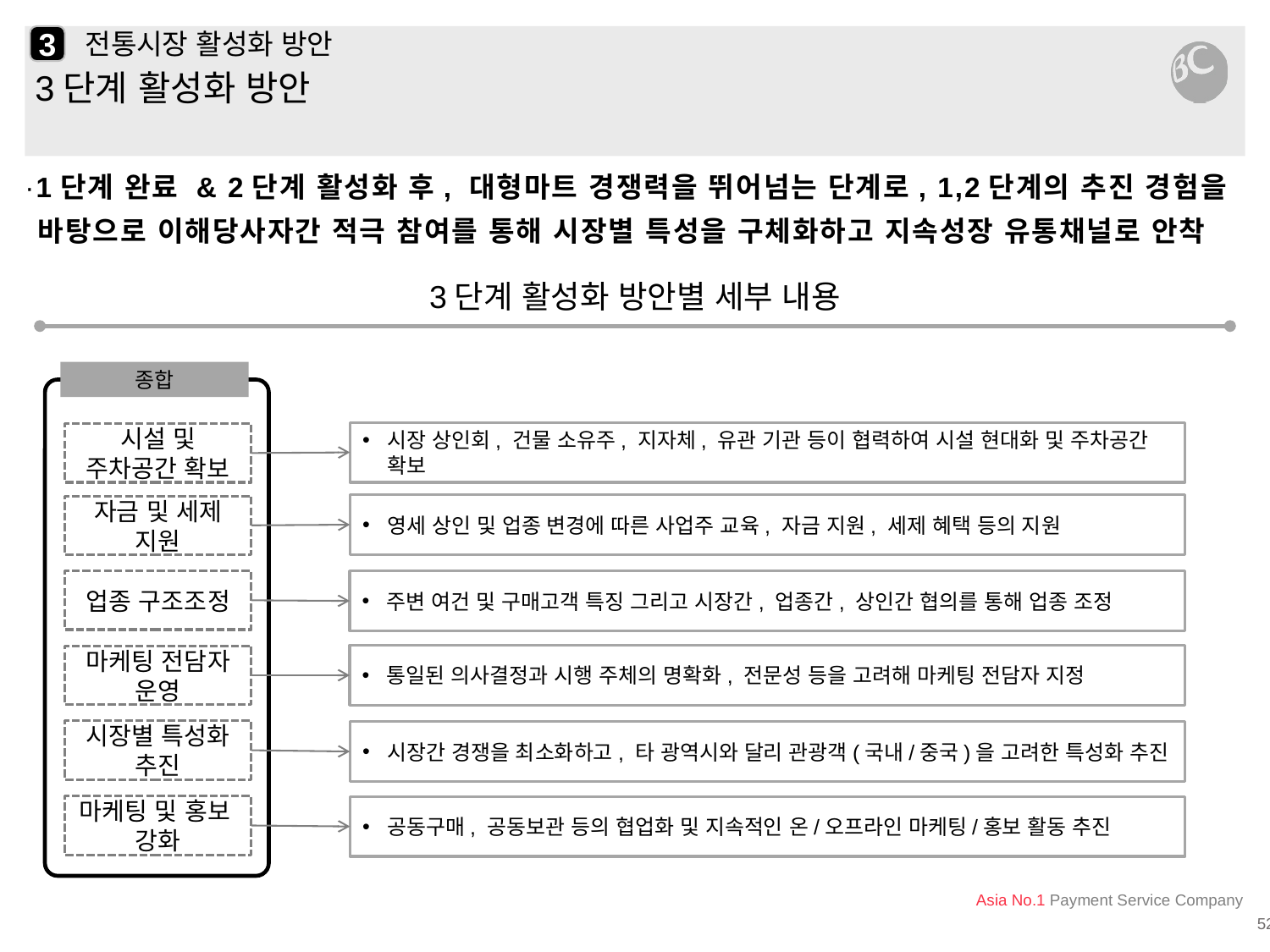

3
# 전통시장 활성화 방안
3단계 활성화 방안
·1단계 완료 & 2단계 활성화 후, 대형마트 경쟁력을 뛰어넘는 단계로, 1,2단계의 추진 경험을 바탕으로 이해당사자간 적극 참여를 통해 시장별 특성을 구체화하고 지속성장 유통채널로 안착
3단계 활성화 방안별 세부 내용
종합

시장 상인회, 건물 소유주, 지자체, 유관 기관 등이 협력하여 시설 현대화 및 주차공간 확보
시설 및 주차공간 확보
영세 상인 및 업종 변경에 따른 사업주 교육, 자금 지원, 세제 혜택 등의 지원
자금 및 세제
지원
업종 구조조정
주변 여건 및 구매고객 특징 그리고 시장간, 업종간, 상인간 협의를 통해 업종 조정
통일된 의사결정과 시행 주체의 명확화, 전문성 등을 고려해 마케팅 전담자 지정
마케팅 전담자 운영
시장별 특성화
추진
시장간 경쟁을 최소화하고, 타 광역시와 달리 관광객(국내/중국)을 고려한 특성화 추진
마케팅 및 홍보
강화
공동구매, 공동보관 등의 협업화 및 지속적인 온/오프라인 마케팅/홍보 활동 추진